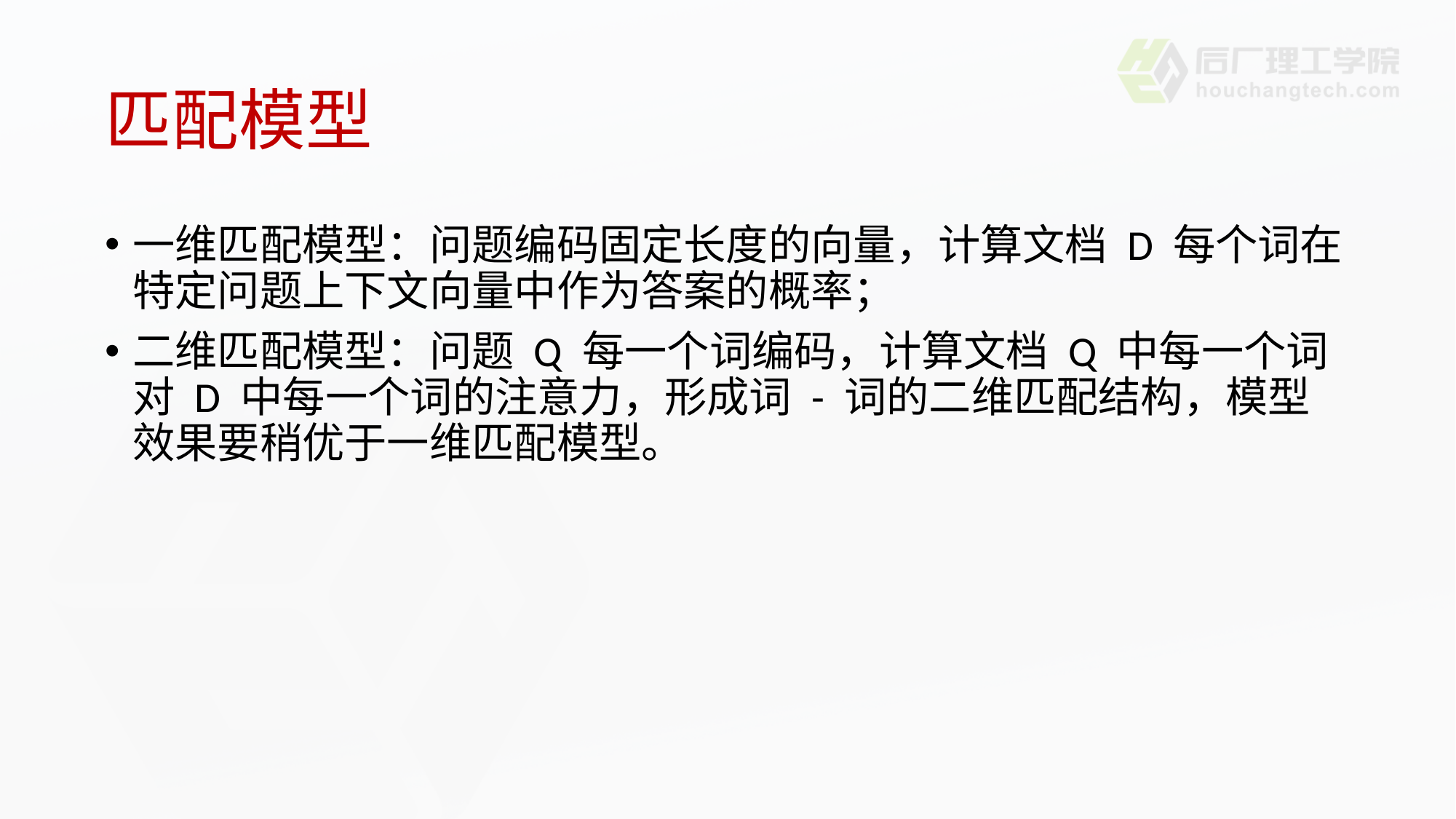

# 匹配模型
一维匹配模型：问题编码固定长度的向量，计算文档 D 每个词在特定问题上下文向量中作为答案的概率；
二维匹配模型：问题 Q 每一个词编码，计算文档 Q 中每一个词对 D 中每一个词的注意力，形成词 - 词的二维匹配结构，模型效果要稍优于一维匹配模型。